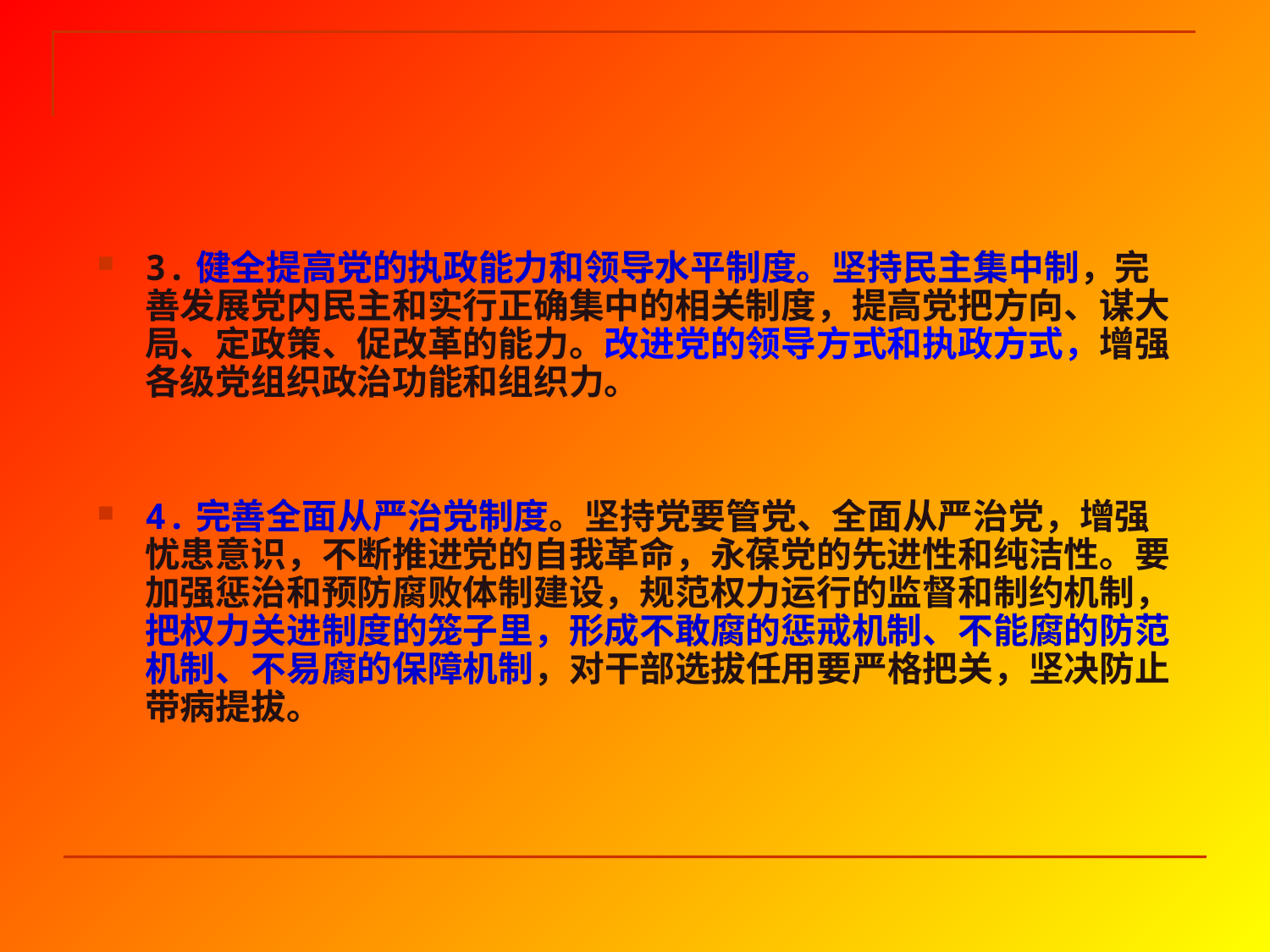

#
3.健全提高党的执政能力和领导水平制度。坚持民主集中制，完善发展党内民主和实行正确集中的相关制度，提高党把方向、谋大局、定政策、促改革的能力。改进党的领导方式和执政方式，增强各级党组织政治功能和组织力。

4.完善全面从严治党制度。坚持党要管党、全面从严治党，增强忧患意识，不断推进党的自我革命，永葆党的先进性和纯洁性。要加强惩治和预防腐败体制建设，规范权力运行的监督和制约机制，把权力关进制度的笼子里，形成不敢腐的惩戒机制、不能腐的防范机制、不易腐的保障机制，对干部选拔任用要严格把关，坚决防止带病提拔。